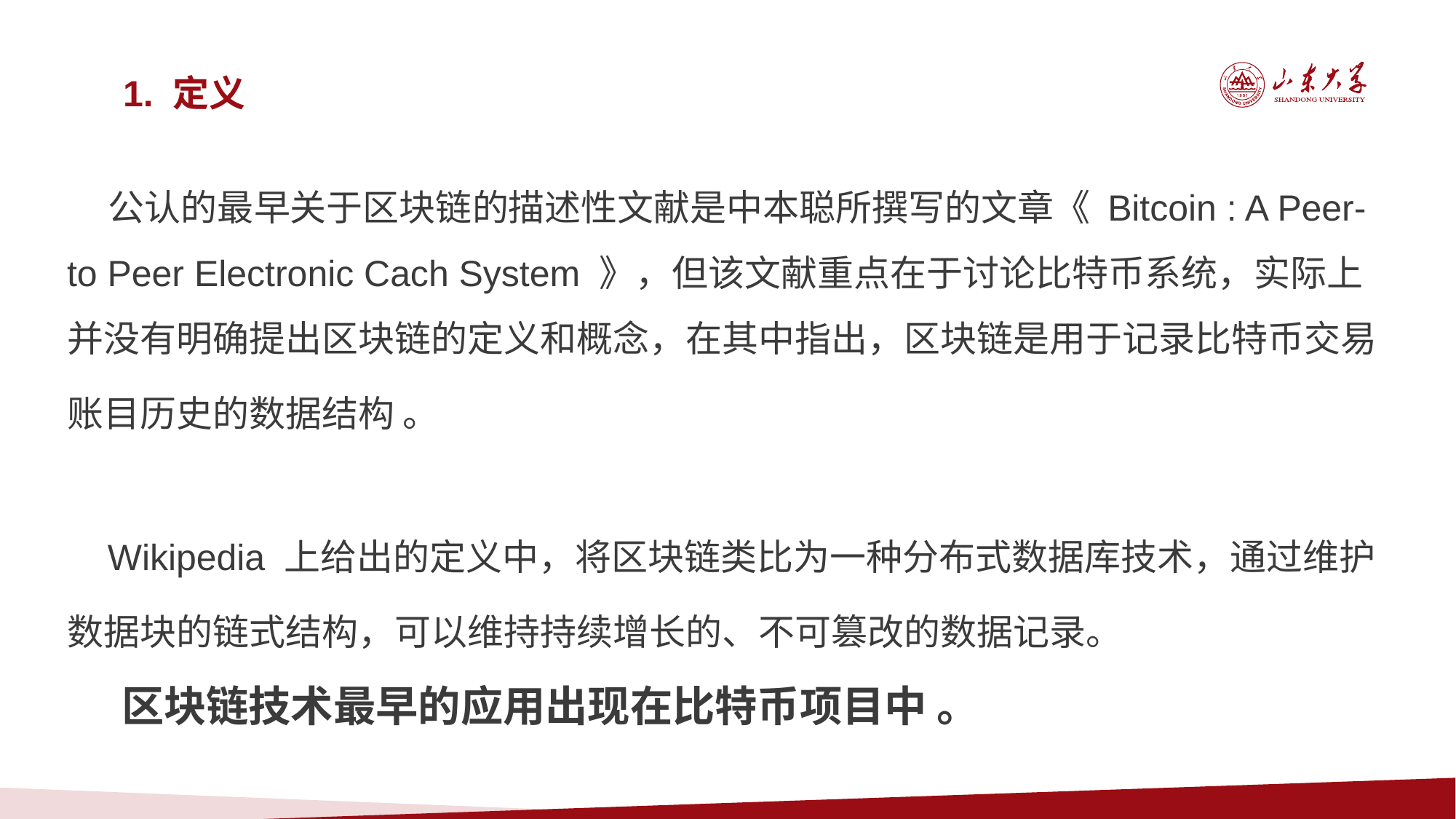

1. 定义
    公认的最早关于区块链的描述性文献是中本聪所撰写的文章《 Bitcoin : A Peer-to Peer Electronic Cach System 》，但该文献重点在于讨论比特币系统，实际上并没有明确提出区块链的定义和概念，在其中指出，区块链是用于记录比特币交易账目历史的数据结构 。

    Wikipedia 上给出的定义中，将区块链类比为一种分布式数据库技术，通过维护数据块的链式结构，可以维持持续增长的、不可篡改的数据记录。
区块链技术最早的应用出现在比特币项目中 。